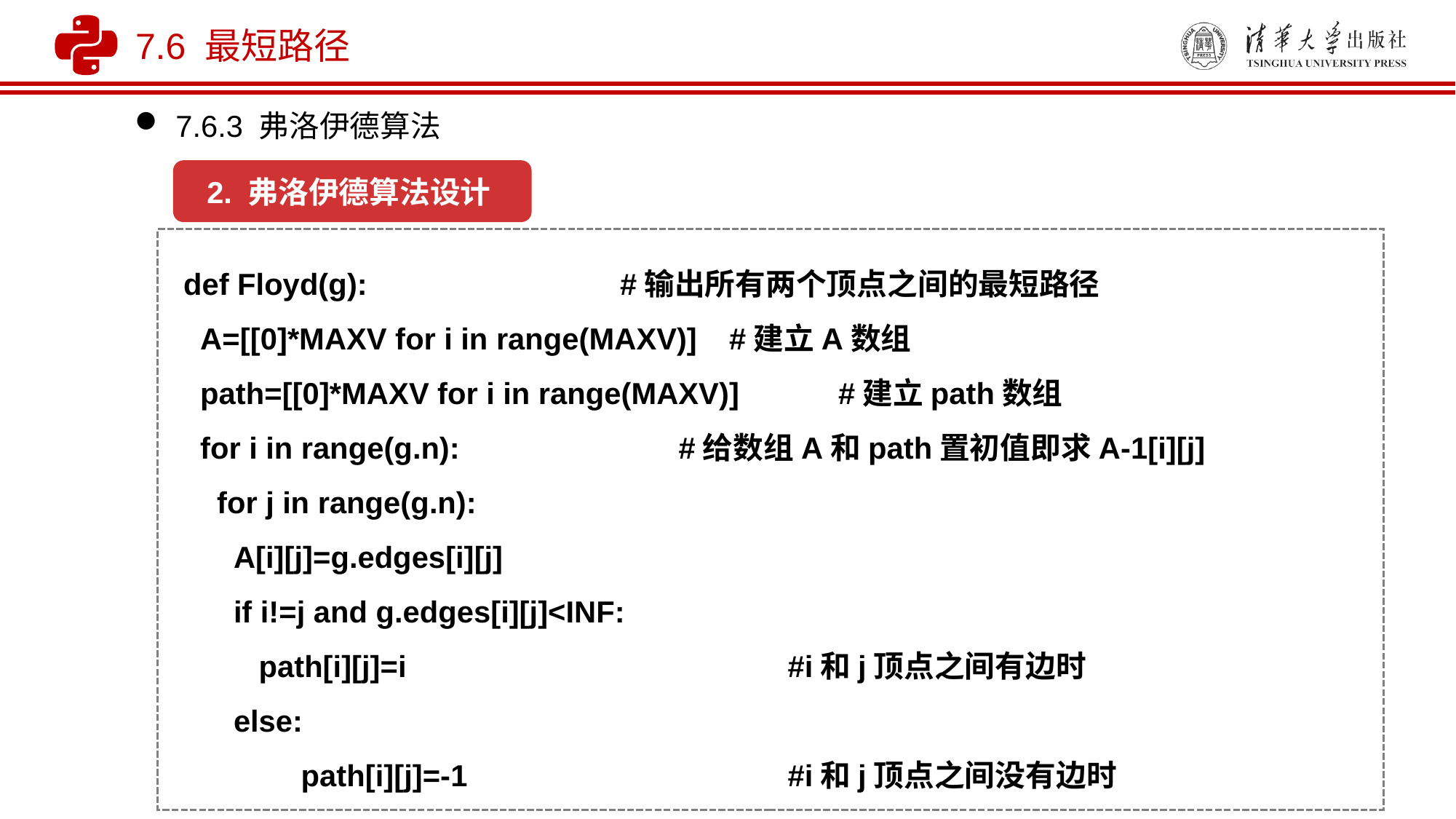

7.6 最短路径
7.6.3 弗洛伊德算法

2. 弗洛伊德算法设计
def Floyd(g):           	             	#输出所有两个顶点之间的最短路径
  A=[[0]*MAXV for i in range(MAXV)]   	#建立A数组
  path=[[0]*MAXV for i in range(MAXV)] 	#建立path数组
  for i in range(g.n):		       #给数组A和path置初值即求A-1[i][j]
    for j in range(g.n):
      A[i][j]=g.edges[i][j]
      if i!=j and g.edges[i][j]<INF:
         path[i][j]=i			       #i和j顶点之间有边时
      else:
      	 path[i][j]=-1			       #i和j顶点之间没有边时